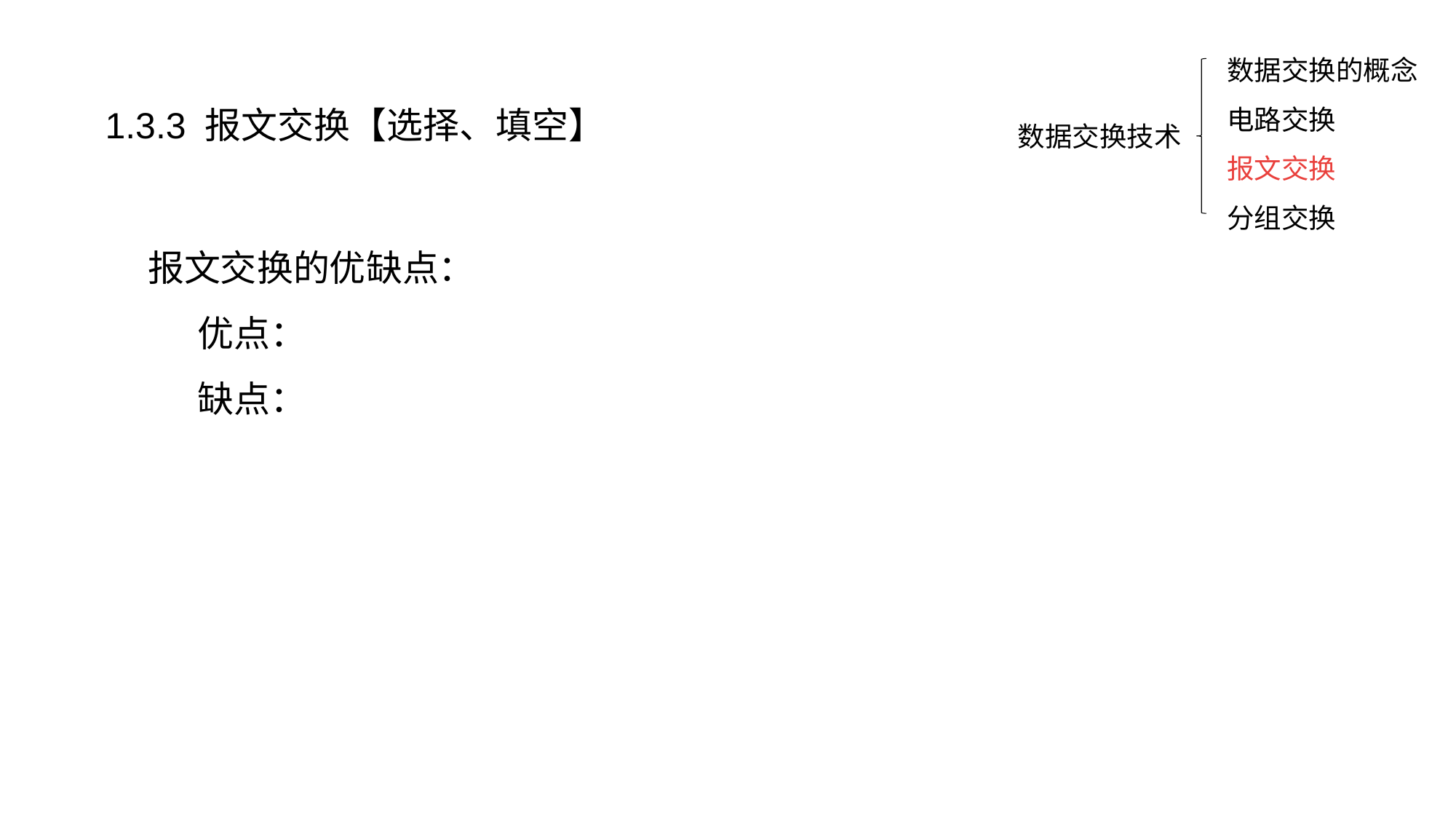

数据交换的概念
电路交换
报文交换
分组交换

1.3.3 报文交换【选择、填空】
数据交换技术
报文交换的优缺点：
     优点：信道利用率高。
     缺点：时延长，有时还需要丢弃报文。